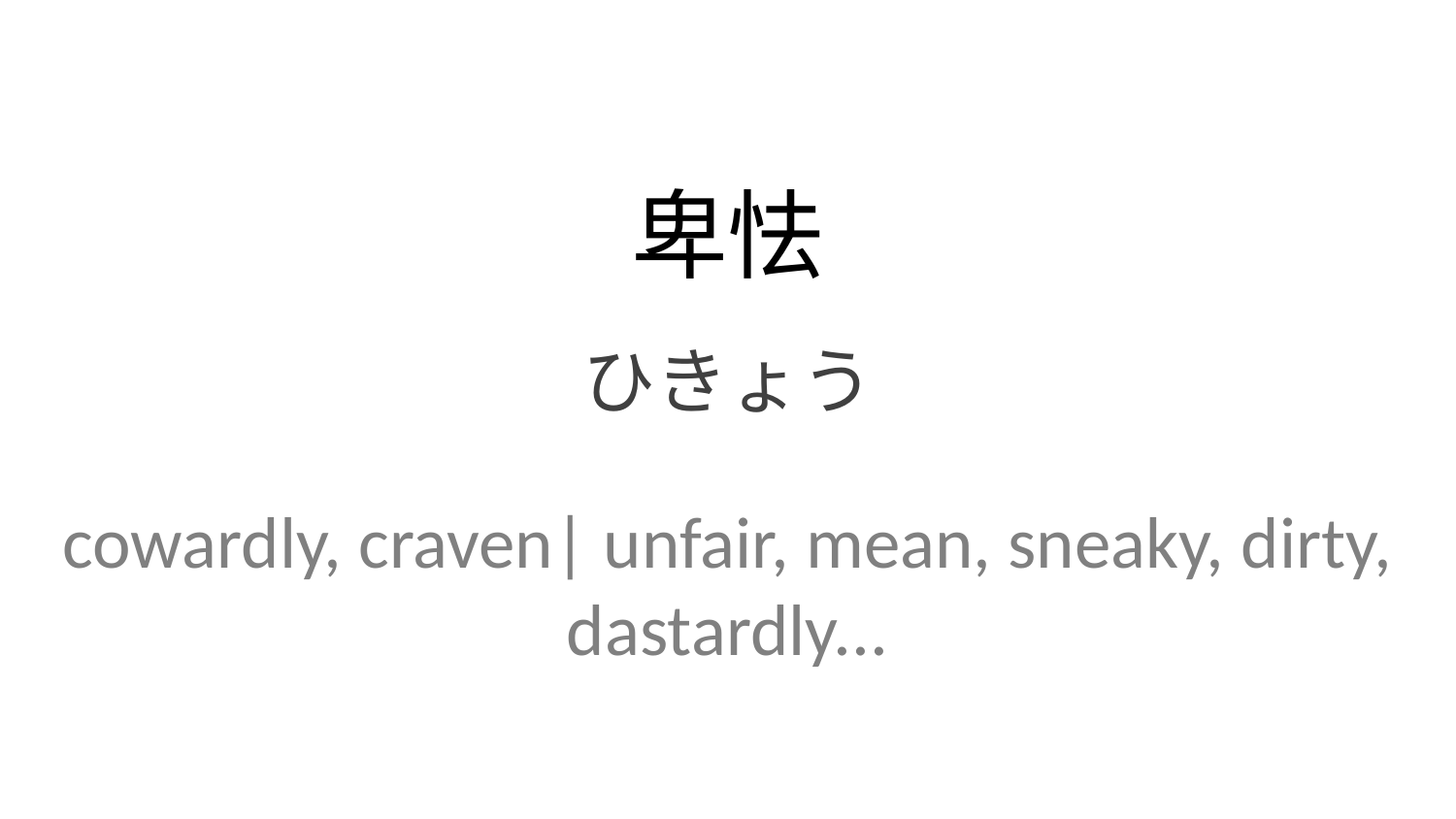

卑怯

ひきょう
cowardly, craven| unfair, mean, sneaky, dirty, dastardly...